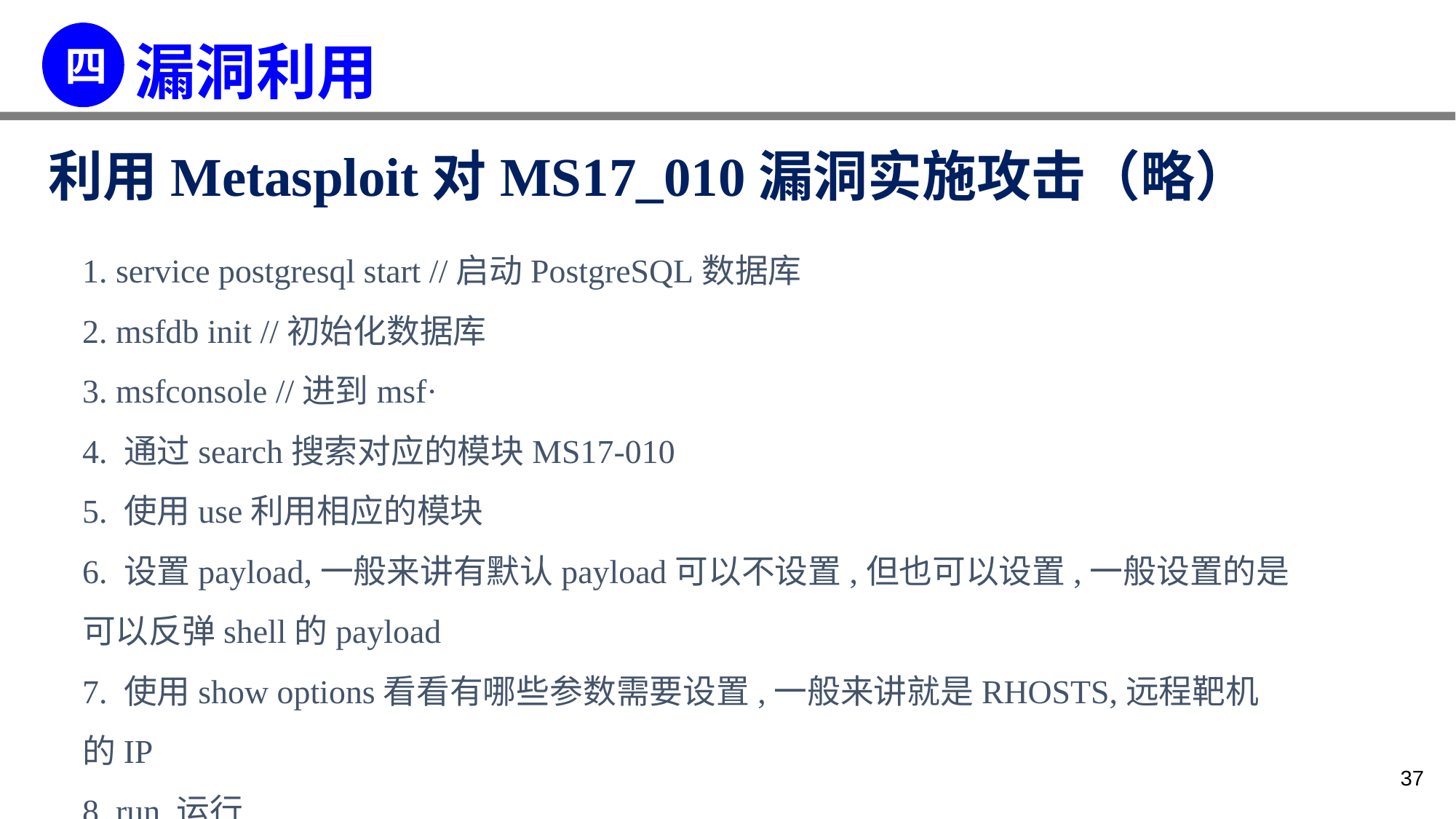

利用Metasploit对MS17_010漏洞实施攻击（略）
1. service postgresql start //启动PostgreSQL数据库
2. msfdb init //初始化数据库
3. msfconsole //进到msf·
4. 通过search搜索对应的模块MS17-010
5. 使用use利用相应的模块
6. 设置payload,一般来讲有默认payload可以不设置,但也可以设置,一般设置的是可以反弹shell的payload
7. 使用show options看看有哪些参数需要设置,一般来讲就是RHOSTS,远程靶机的IP
8. run 运行
37